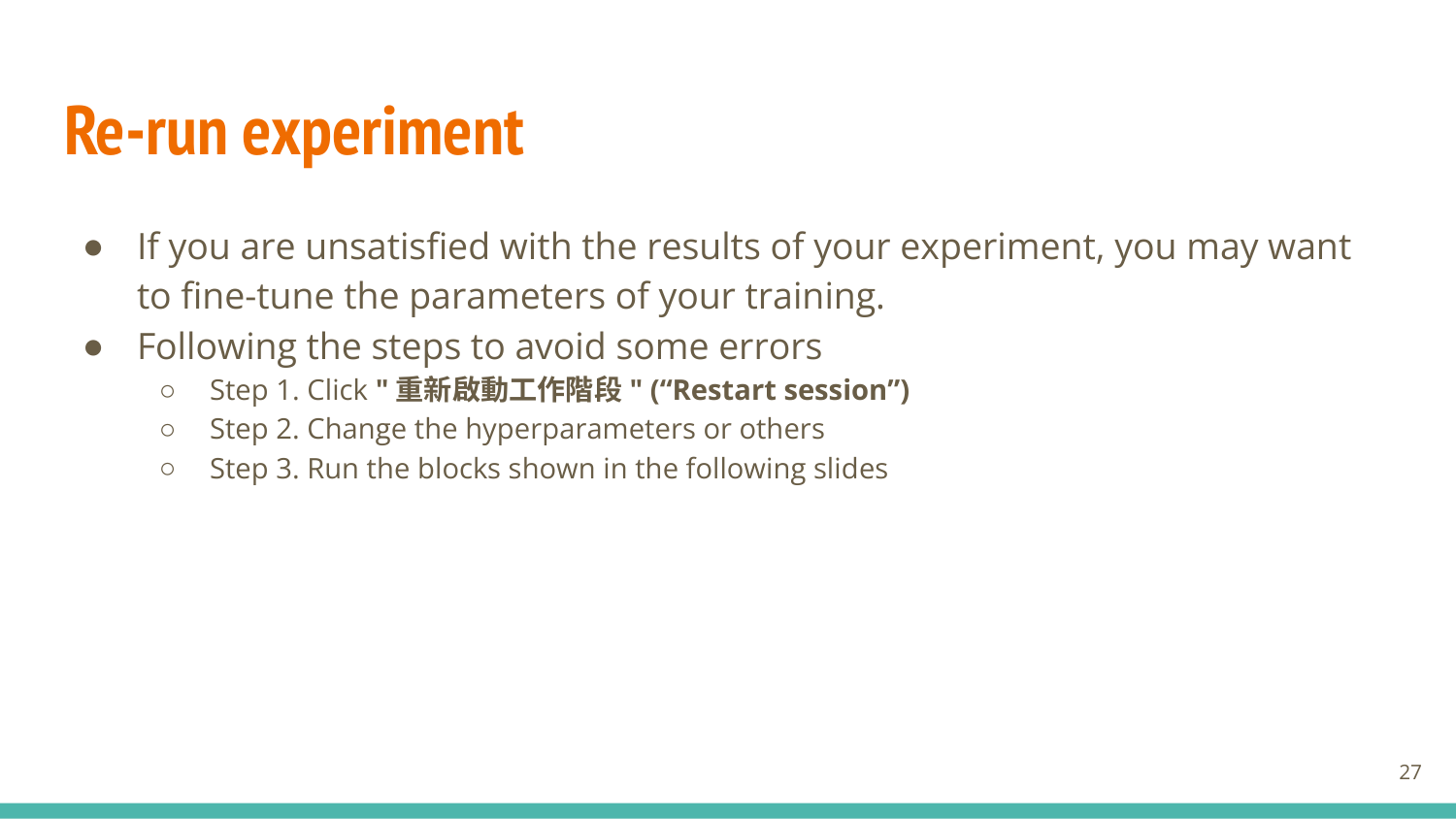

# Re-run experiment
If you are unsatisfied with the results of your experiment, you may want to fine-tune the parameters of your training.
Following the steps to avoid some errors
Step 1. Click "重新啟動工作階段" (“Restart session”)
Step 2. Change the hyperparameters or others
Step 3. Run the blocks shown in the following slides

27